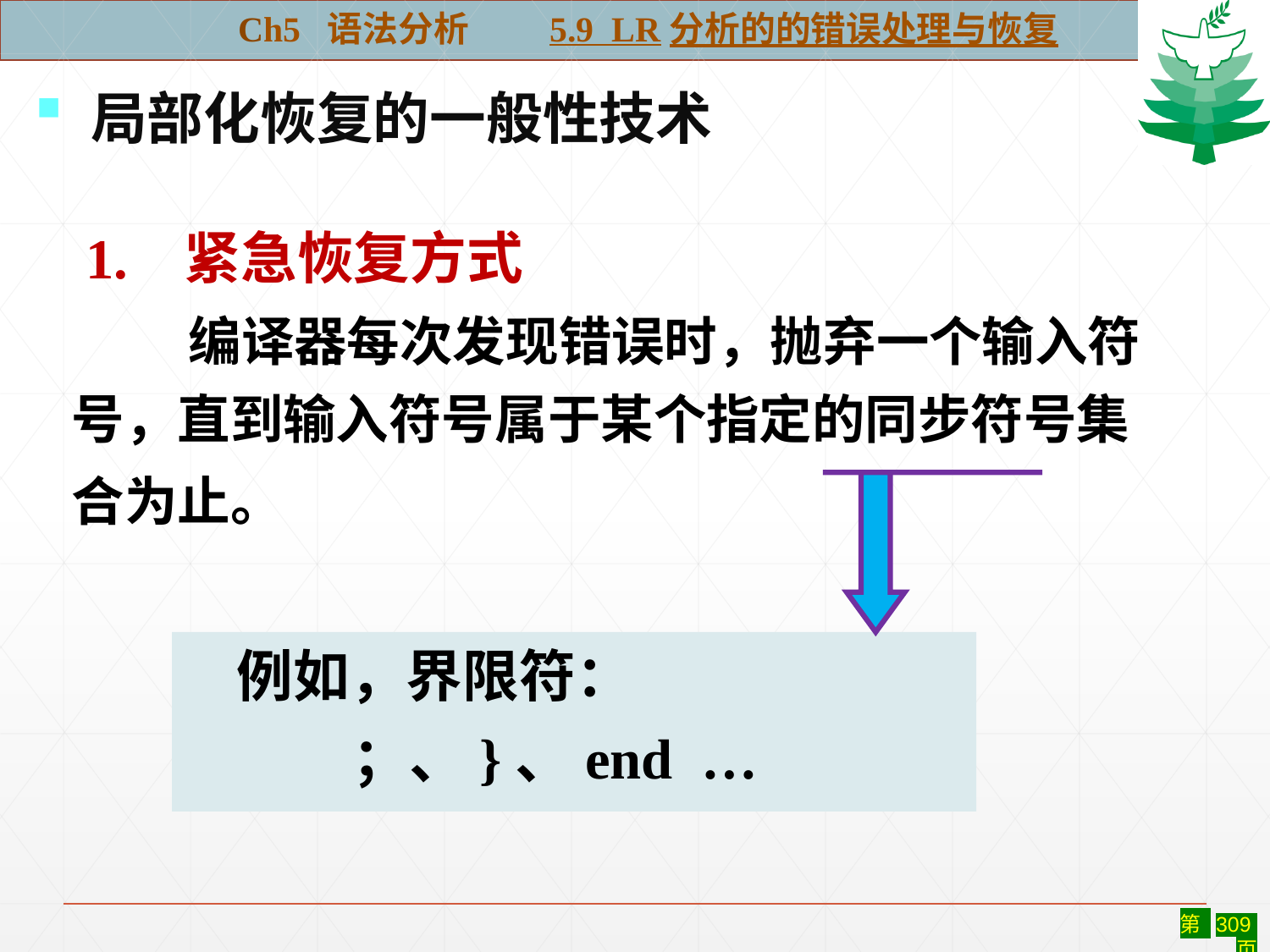

Ch5  语法分析         5.9  LR分析的的错误处理与恢复
 局部化恢复的一般性技术
#
 1.   紧急恢复方式
        编译器每次发现错误时，抛弃一个输入符
号，直到输入符号属于某个指定的同步符号集
合为止。

   例如，界限符：
            ；、}、end  …